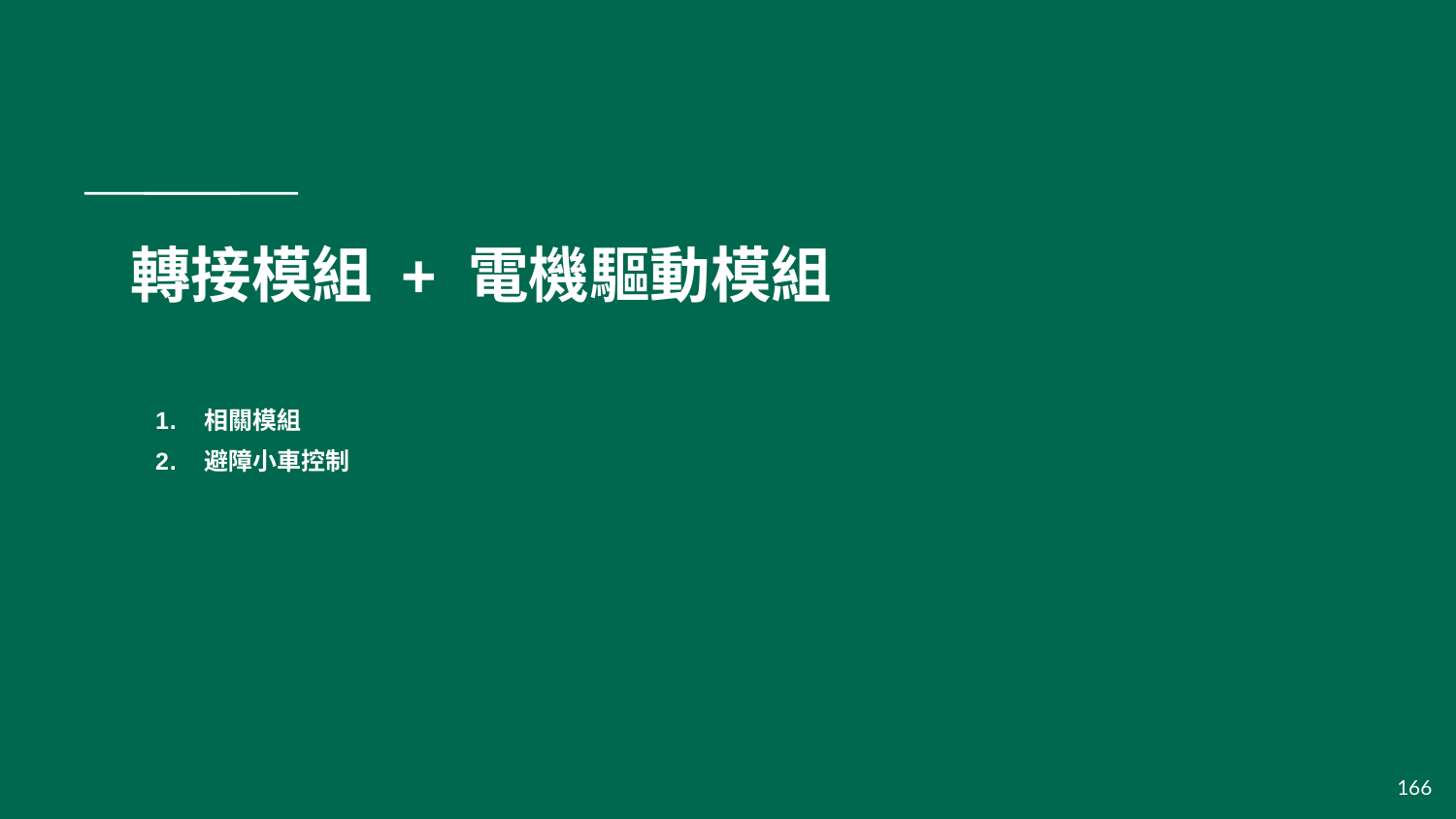

# 轉接模組 + 電機驅動模組
相關模組
避障小車控制
166